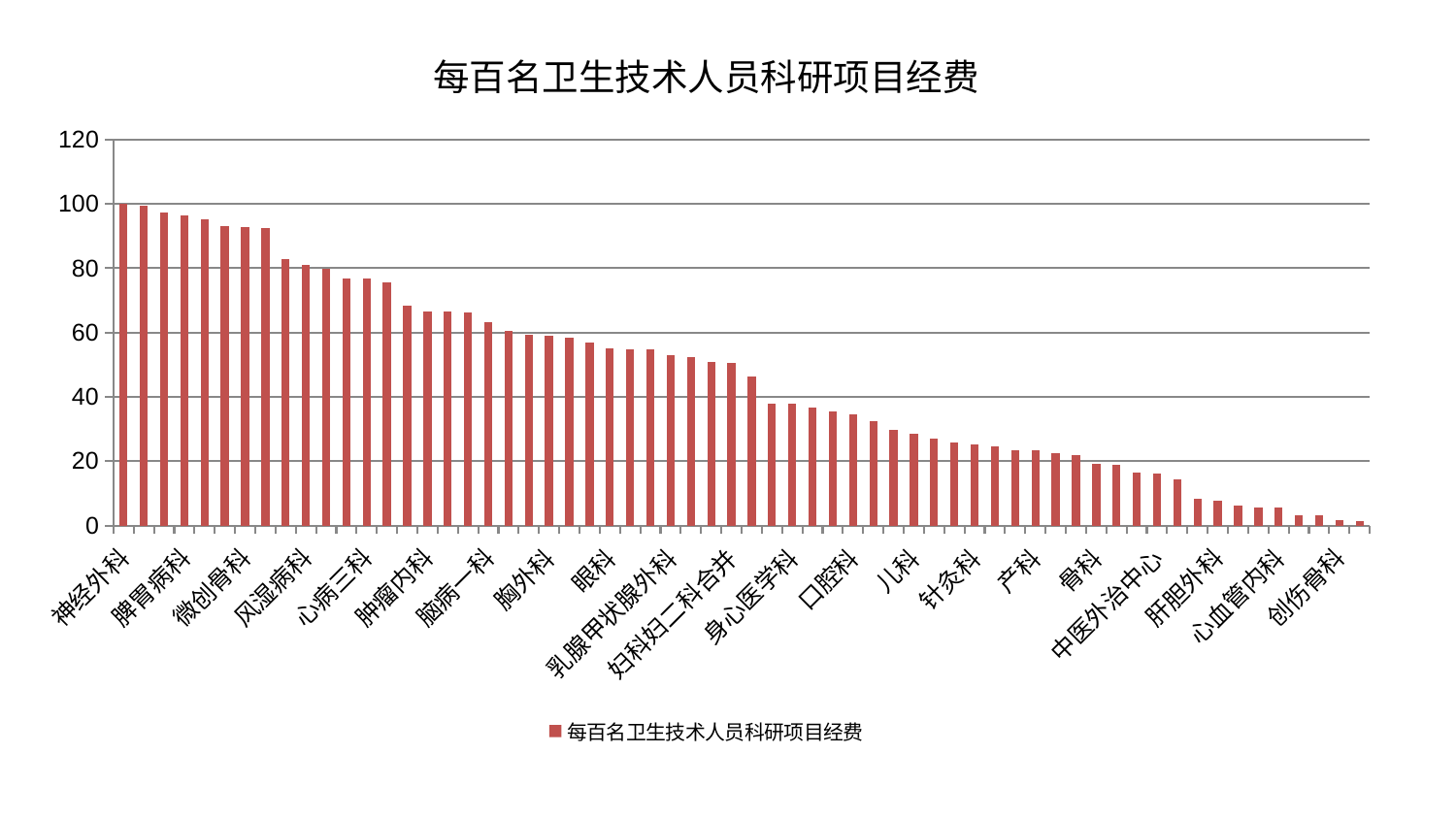

### Chart: 每百名卫生技术人员科研项目经费

| Category | 每百名卫生技术人员科研项目经费 |
|---|---|
| 神经外科 | 100.0 |
| 心病一科 | 99.46876087724175 |
| 东区重症医学科 | 97.3727163923778 |
| 脾胃病科 | 96.54002501733832 |
| 医院 | 95.07466332089504 |
| 东区肾病科 | 93.13669312049231 |
| 微创骨科 | 92.87085257038692 |
| 神经内科 | 92.61740126429338 |
| 皮肤科 | 82.98762095929808 |
| 风湿病科 | 81.15219793440323 |
| 老年医学科 | 79.8002557091604 |
| 西区重症医学科 | 76.90674833695893 |
| 心病三科 | 76.78300284949214 |
| 男科 | 75.66544995156953 |
| 妇二科 | 68.31069660192802 |
| 肿瘤内科 | 66.49669041779048 |
| 显微骨科 | 66.45296966812923 |
| 康复科 | 66.37277146970752 |
| 脑病一科 | 63.27227514767882 |
| 肾病科 | 60.38688211035662 |
| 内分泌科 | 59.29857323577378 |
| 胸外科 | 59.01500207670313 |
| 周围血管科 | 58.431054102059825 |
| 脊柱骨科 | 56.849006001978836 |
| 眼科 | 54.94493864962303 |
| 中医经典科 | 54.84183913401333 |
| 脑病二科 | 54.71442380335432 |
| 乳腺甲状腺外科 | 53.01816142631959 |
| 肝病科 | 52.49452513830321 |
| 泌尿外科 | 50.851131108125294 |
| 妇科妇二科合并 | 50.416763808488554 |
| 心病二科 | 46.42508235472333 |
| 消化内科 | 37.96095006945703 |
| 身心医学科 | 37.924867787869466 |
| 运动损伤骨科 | 36.6632436977907 |
| 血液科 | 35.53974204360839 |
| 口腔科 | 34.43666657516225 |
| 妇科 | 32.566572623028165 |
| 呼吸内科 | 29.77714959225589 |
| 儿科 | 28.644221408533912 |
| 治未病中心 | 27.123976282612166 |
| 耳鼻喉科 | 25.666925935494895 |
| 针灸科 | 25.159390104008267 |
| 重症医学科 | 24.68814999945618 |
| 心病四科 | 23.52153240476447 |
| 产科 | 23.33059536150873 |
| 关节骨科 | 22.372868118838603 |
| 脑病三科 | 21.727671797605996 |
| 骨科 | 19.140603277262503 |
| 普通外科 | 18.974821128327335 |
| 美容皮肤科 | 16.587397521063032 |
| 中医外治中心 | 16.179755786883177 |
| 脾胃科消化科合并 | 14.432831937289965 |
| 肾脏内科 | 8.414478356285647 |
| 肝胆外科 | 7.678536281254679 |
| 肛肠科 | 6.297758933270136 |
| 小儿推拿科 | 5.662889912279 |
| 心血管内科 | 5.4899737866907 |
| 综合内科 | 3.280975021167667 |
| 小儿骨科 | 3.22487373843863 |
| 创伤骨科 | 1.6121805905996967 |
| 推拿科 | 1.4425474555155253 |
247